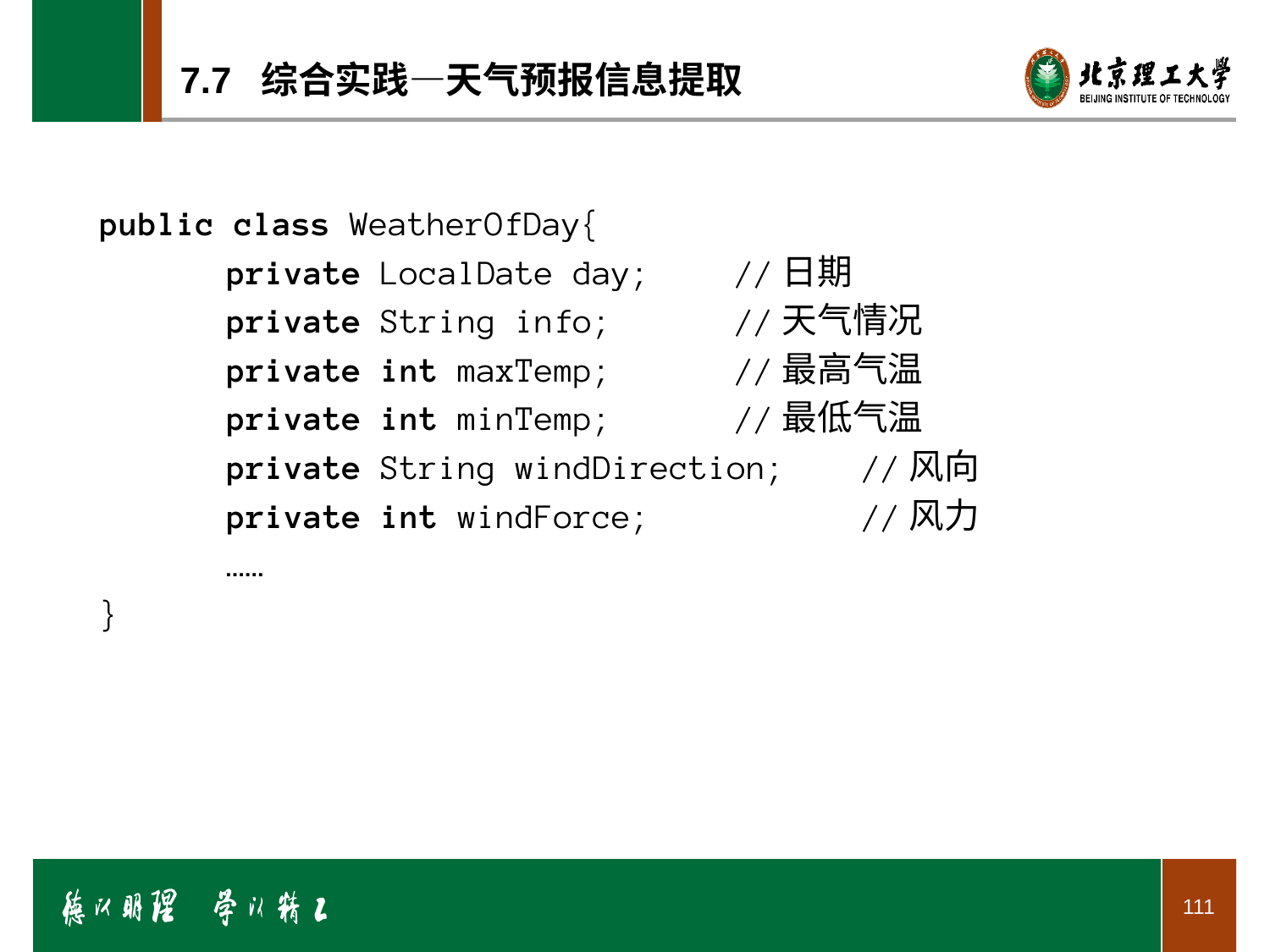

# 7.7  综合实践—天气预报信息提取
public class WeatherOfDay{
	private LocalDate day; 	//日期
	private String info;  	//天气情况
	private int maxTemp;  	//最高气温
	private int minTemp;  	//最低气温
	private String windDirection;	//风向
	private int windForce;  		//风力
	……
}